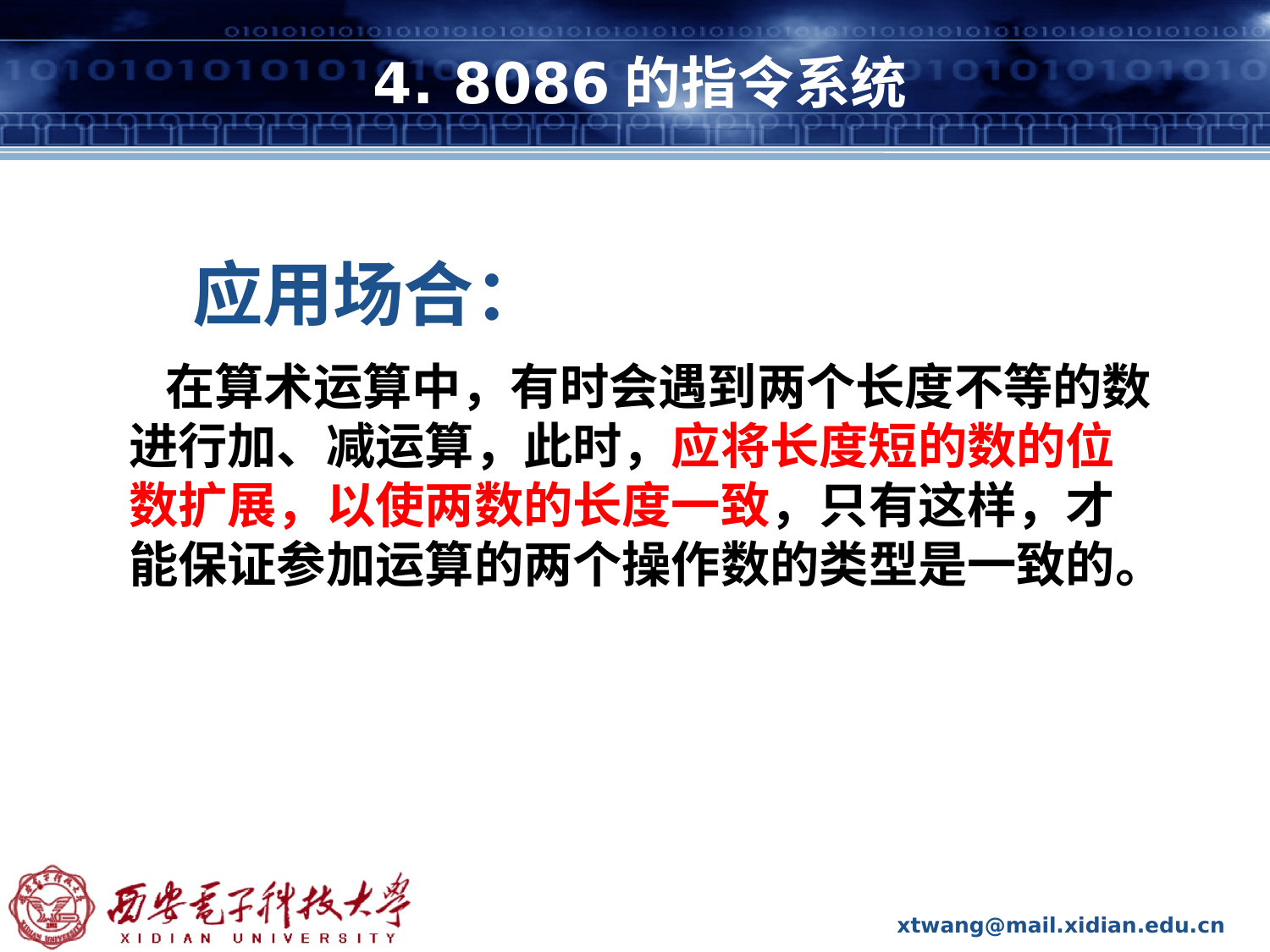

# 4. 8086的指令系统
应用场合：
    在算术运算中，有时会遇到两个长度不等的数进行加、减运算，此时，应将长度短的数的位数扩展，以使两数的长度一致，只有这样，才能保证参加运算的两个操作数的类型是一致的。